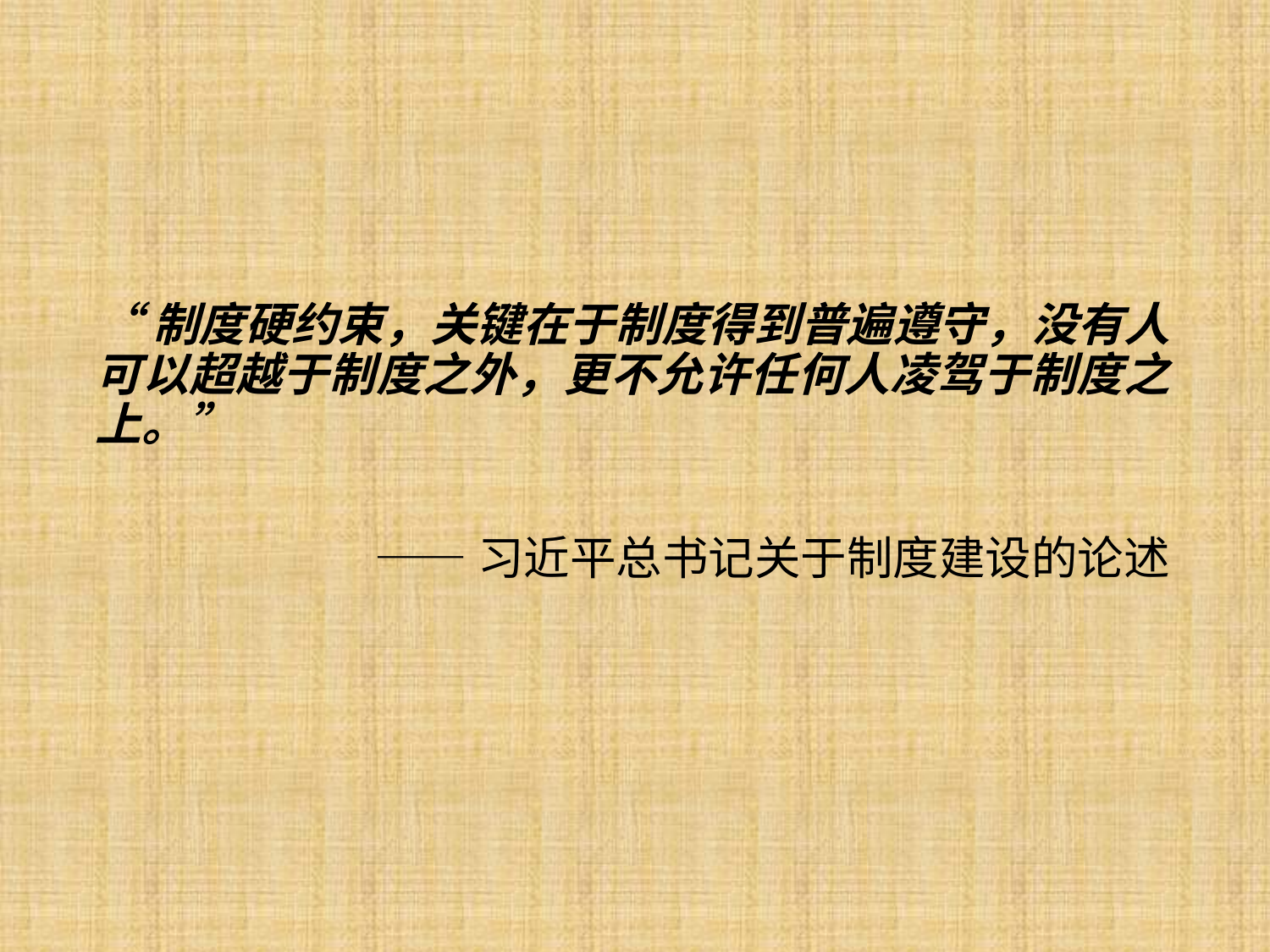

“制度硬约束，关键在于制度得到普遍遵守，没有人可以超越于制度之外，更不允许任何人凌驾于制度之上。”

——习近平总书记关于制度建设的论述